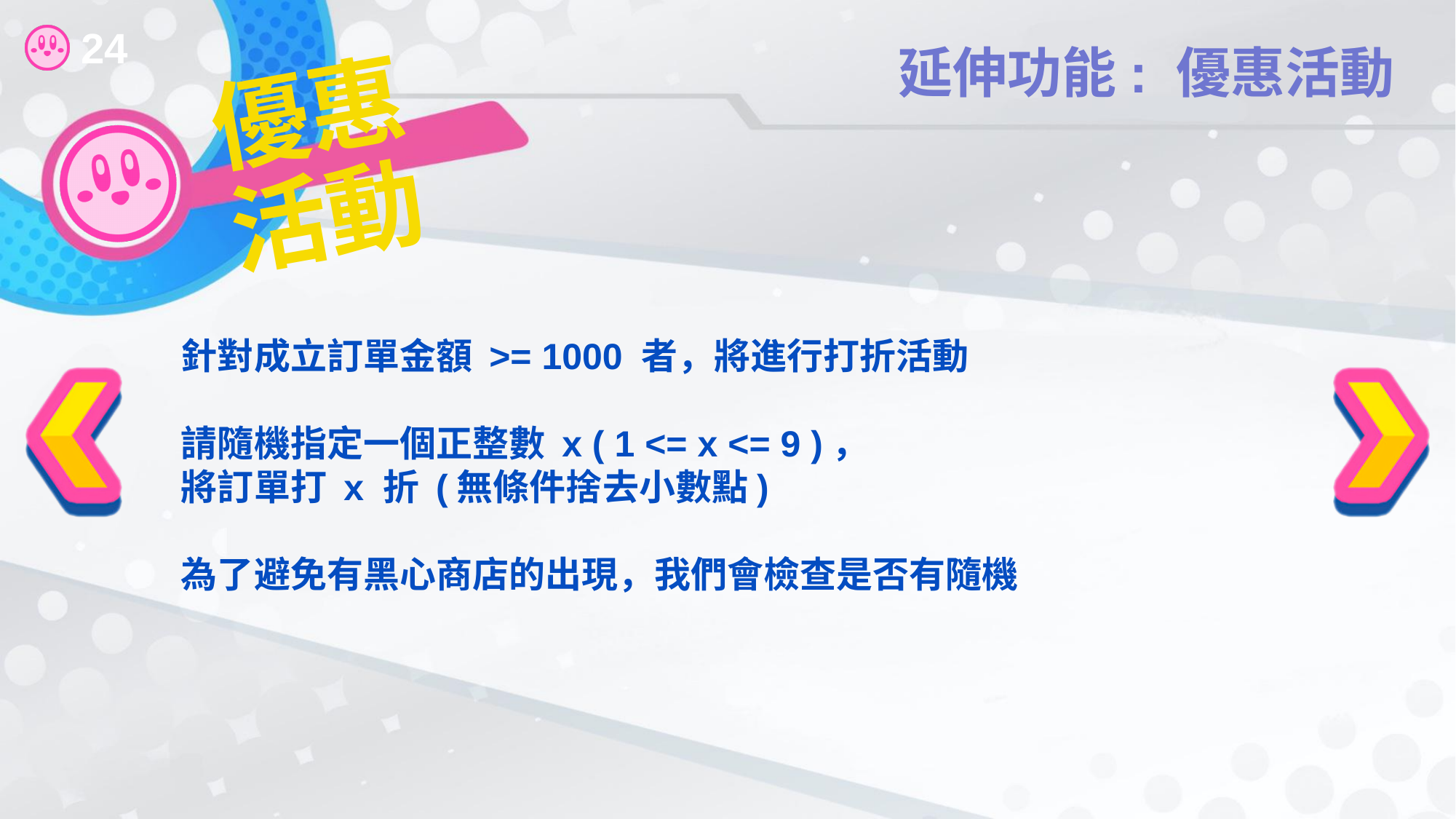

延伸功能: 優惠活動
# 優惠活動
針對成立訂單金額 >= 1000 者，將進行打折活動

請隨機指定一個正整數 x ( 1 <= x <= 9 )，
將訂單打 x 折 (無條件捨去小數點)
為了避免有黑心商店的出現，我們會檢查是否有隨機